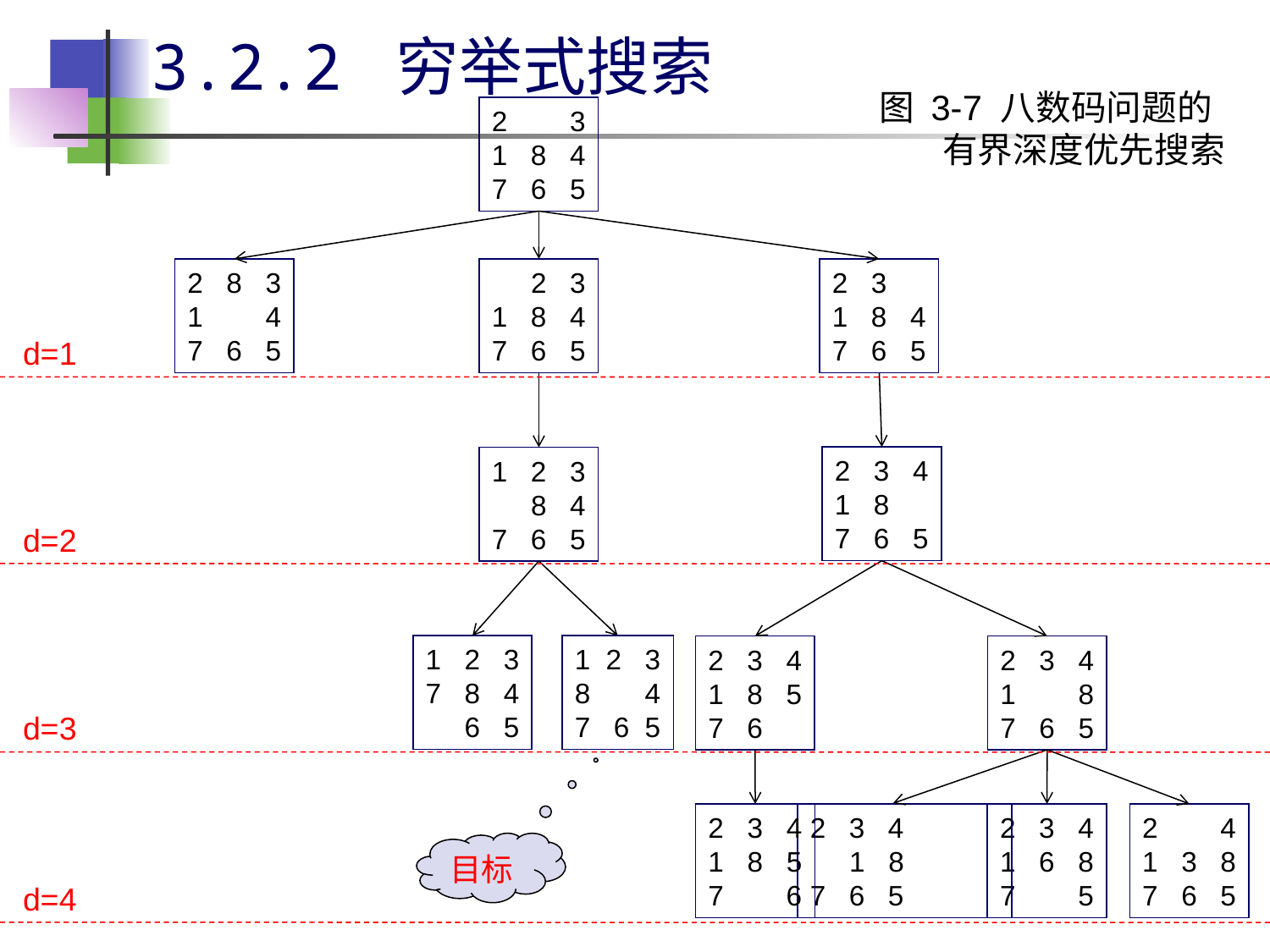

# 3.2.2 穷举式搜索
图 3-7 八数码问题的
       有界深度优先搜索
2        3
1   8   4
7   6   5
2   8   3
1        4
7   6   5
     2   3
1   8   4
7   6   5
2   3
1   8   4
7   6   5
d=1
1   2   3
     8   4
7   6   5
2   3   4
1   8
7   6   5
d=2
1   2   3
7   8   4
     6   5
1  2   3
8       4
7   6  5
2   3   4
1   8   5
7   6
2   3   4
1        8
7   6   5
d=3
2   3   4
1   8   5
7        6
2   3   4
     1   8
7   6   5
2   3   4
1   6   8
7        5
2        4
1   3   8
7   6   5
目标
d=4